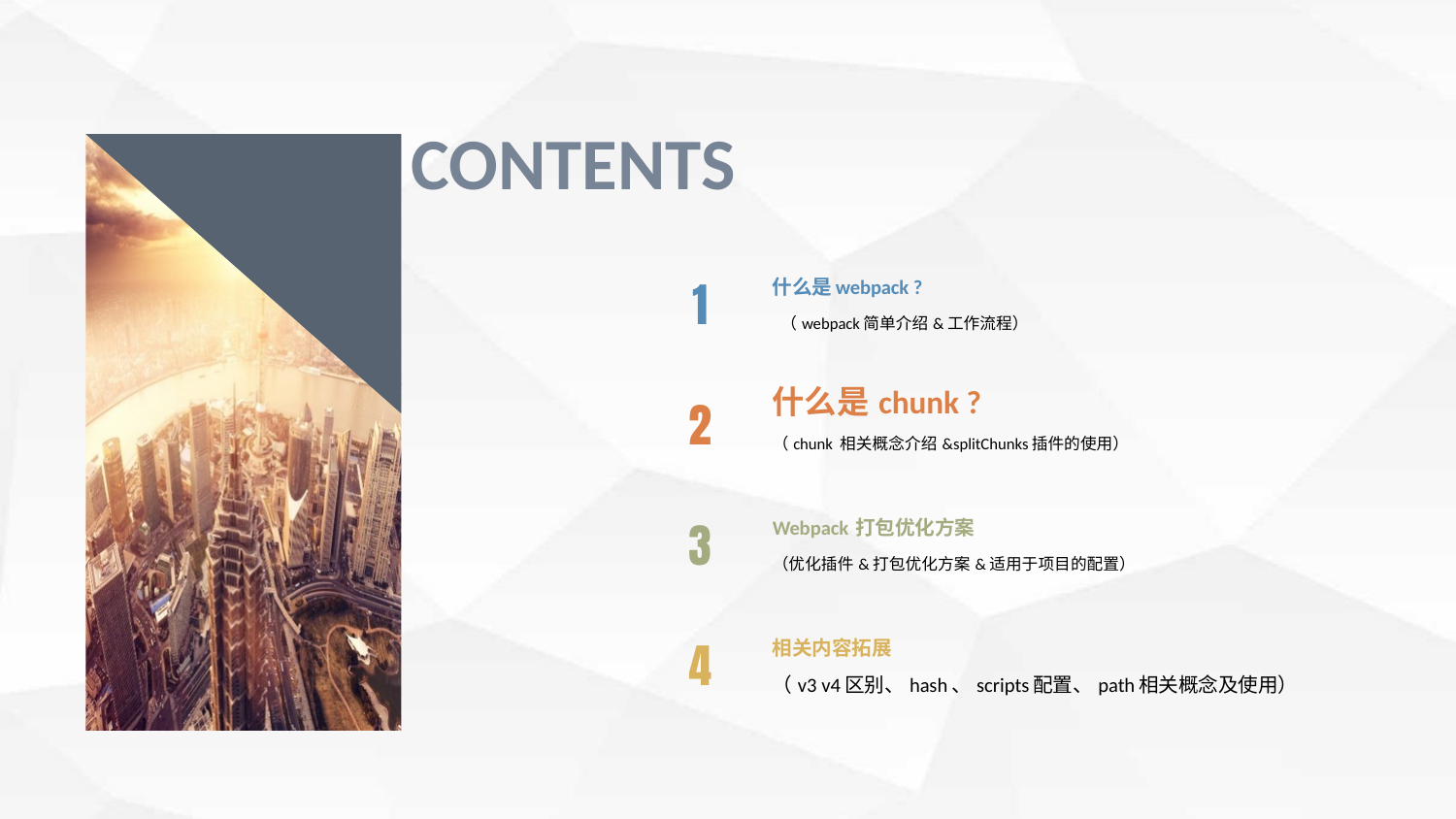

CONTENTS
1
什么是webpack ?
 （webpack简单介绍&工作流程）
什么是chunk ?
（chunk 相关概念介绍&splitChunks插件的使用）
2
3
Webpack 打包优化方案
（优化插件&打包优化方案&适用于项目的配置）
4
相关内容拓展
（v3 v4区别、hash、scripts配置、path相关概念及使用）